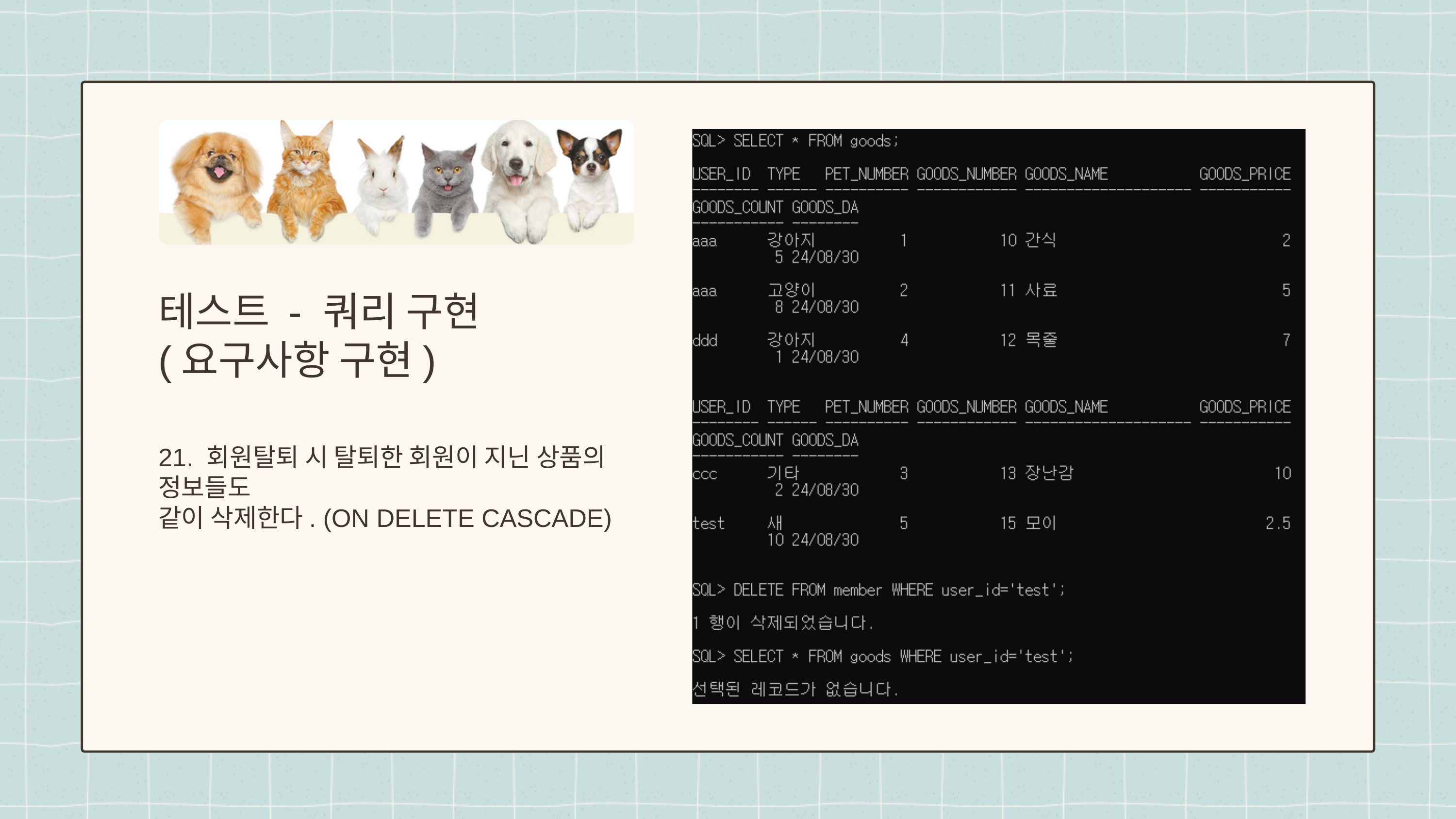

테스트 - 쿼리 구현
(요구사항 구현)
21. 회원탈퇴 시 탈퇴한 회원이 지닌 상품의 정보들도
같이 삭제한다. (ON DELETE CASCADE)